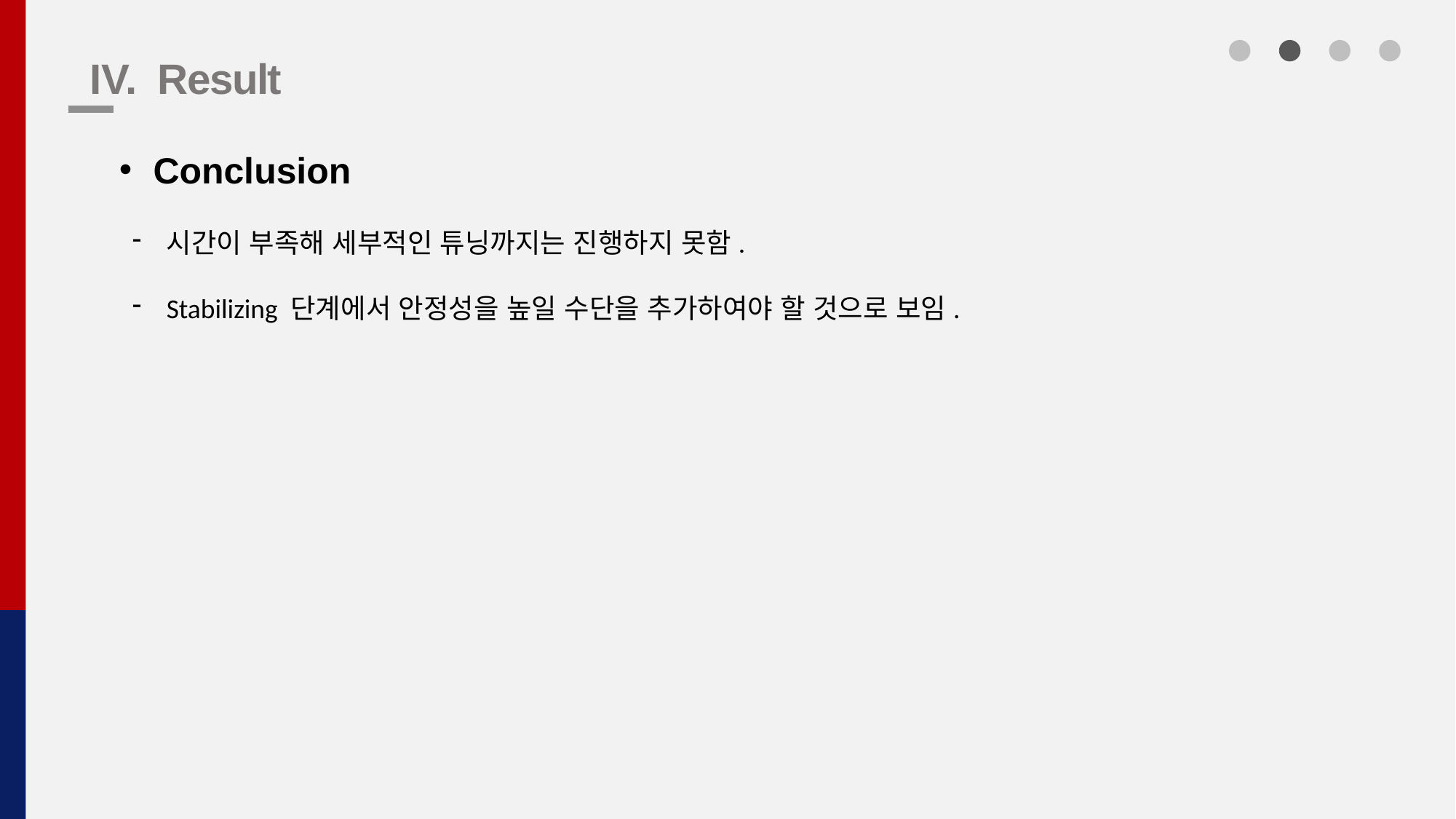

Result
Conclusion
시간이 부족해 세부적인 튜닝까지는 진행하지 못함.

Stabilizing 단계에서 안정성을 높일 수단을 추가하여야 할 것으로 보임.